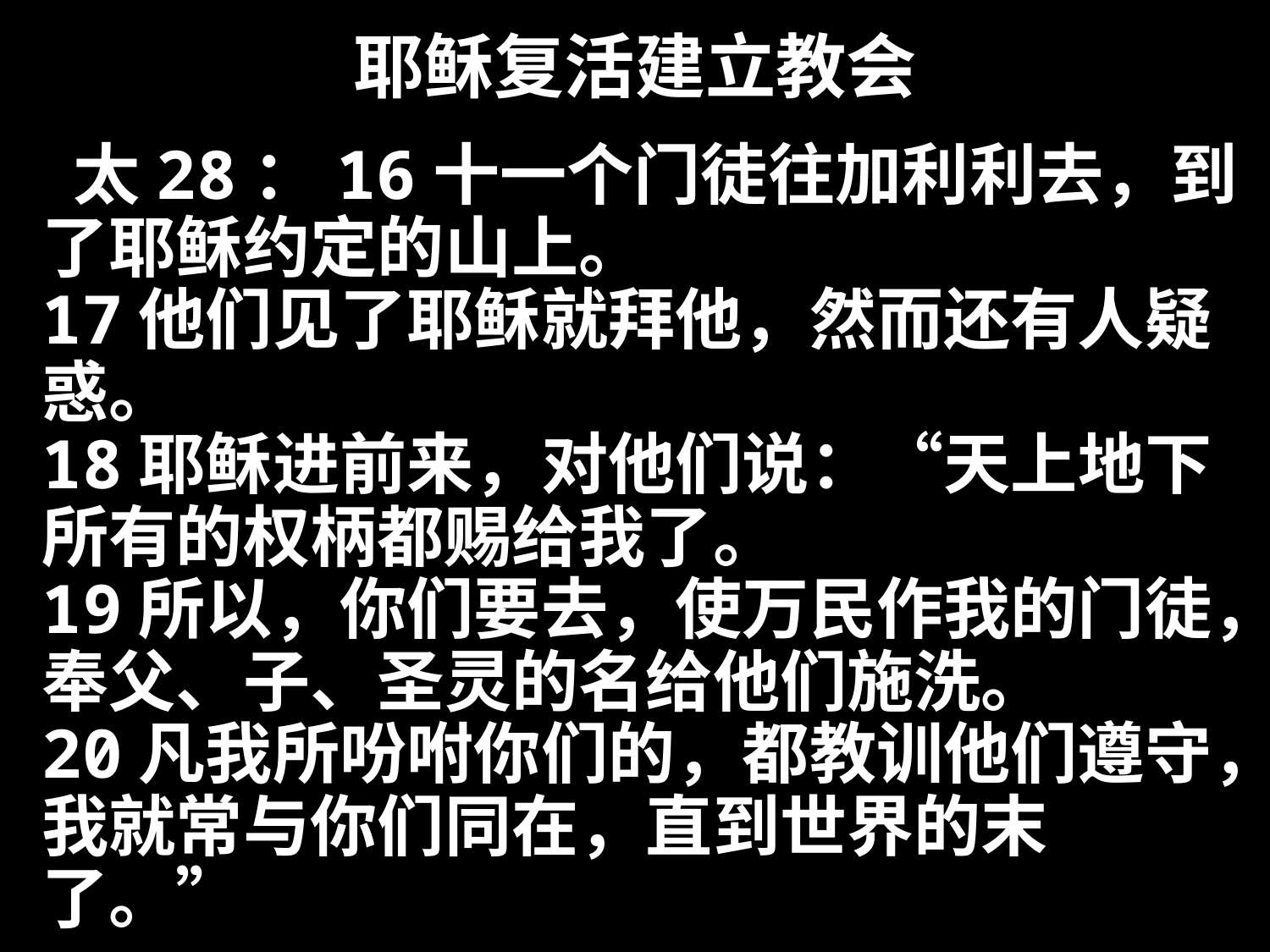

# 耶稣复活建立教会
 太28：16十一个门徒往加利利去，到了耶稣约定的山上。
17他们见了耶稣就拜他，然而还有人疑惑。
18耶稣进前来，对他们说：“天上地下所有的权柄都赐给我了。
19所以，你们要去，使万民作我的门徒，奉父、子、圣灵的名给他们施洗。
20凡我所吩咐你们的，都教训他们遵守，我就常与你们同在，直到世界的末了。”